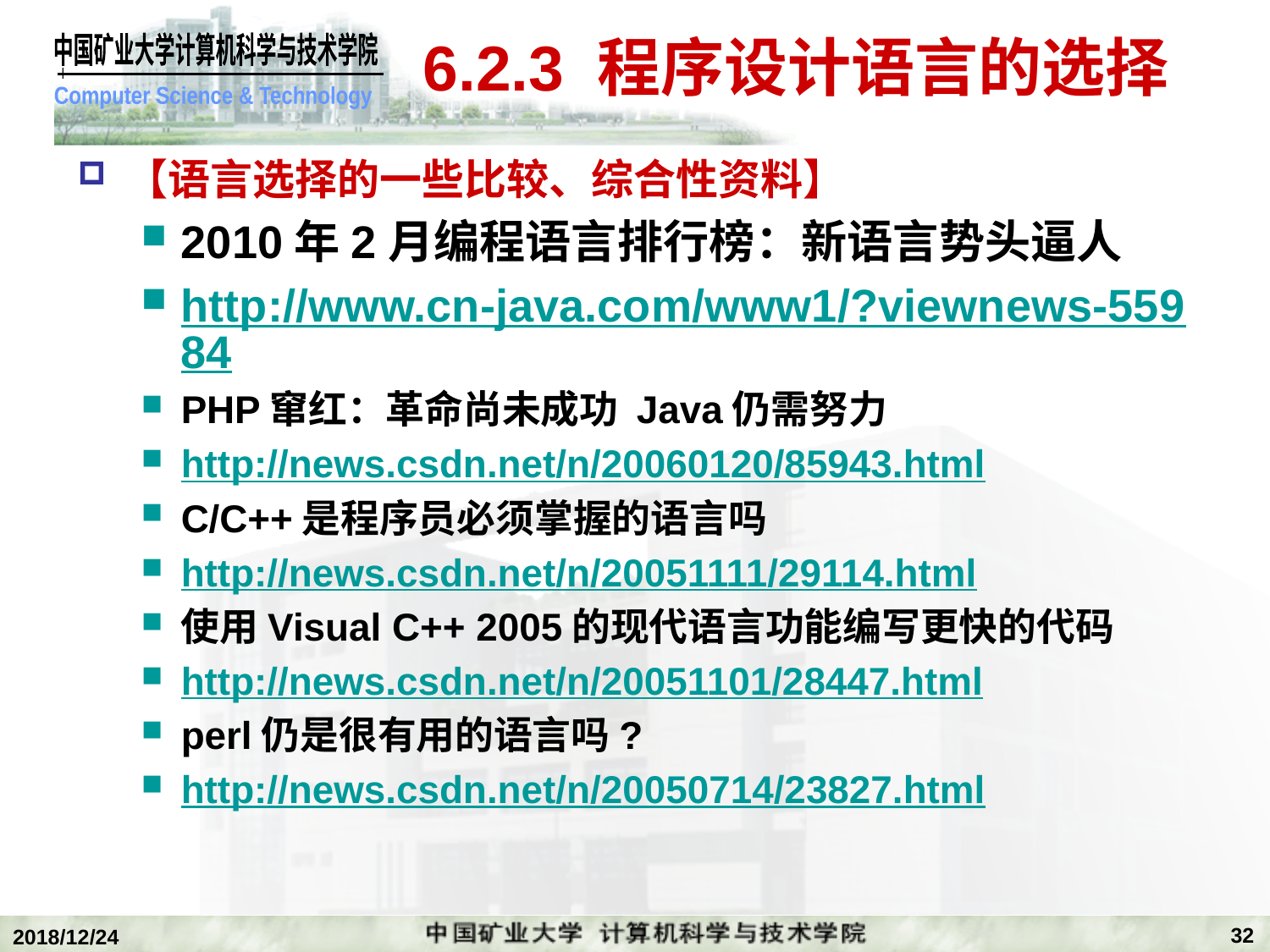

# 6.2.3 程序设计语言的选择
【语言选择的一些比较、综合性资料】
2010年2月编程语言排行榜：新语言势头逼人
http://www.cn-java.com/www1/?viewnews-55984
PHP窜红：革命尚未成功 Java仍需努力
http://news.csdn.net/n/20060120/85943.html
C/C++是程序员必须掌握的语言吗
http://news.csdn.net/n/20051111/29114.html
使用Visual C++ 2005的现代语言功能编写更快的代码
http://news.csdn.net/n/20051101/28447.html
perl仍是很有用的语言吗?
http://news.csdn.net/n/20050714/23827.html

32
2018/12/24